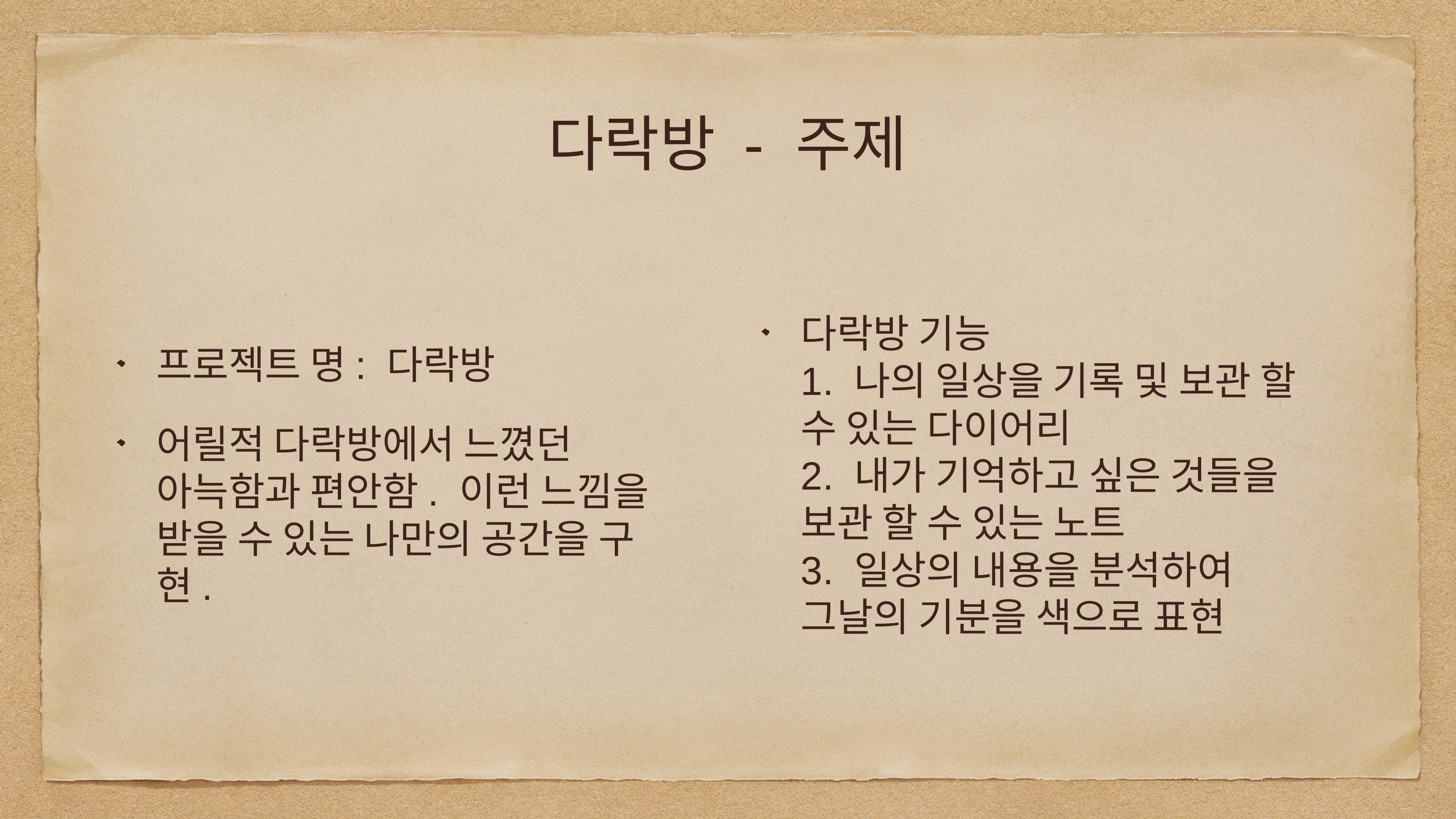

# 다락방 - 주제
프로젝트 명: 다락방
어릴적 다락방에서 느꼈던 아늑함과 편안함. 이런 느낌을 받을 수 있는 나만의 공간을 구현.
다락방 기능
1. 나의 일상을 기록 및 보관 할 수 있는 다이어리
2. 내가 기억하고 싶은 것들을 보관 할 수 있는 노트
3. 일상의 내용을 분석하여 그날의 기분을 색으로 표현